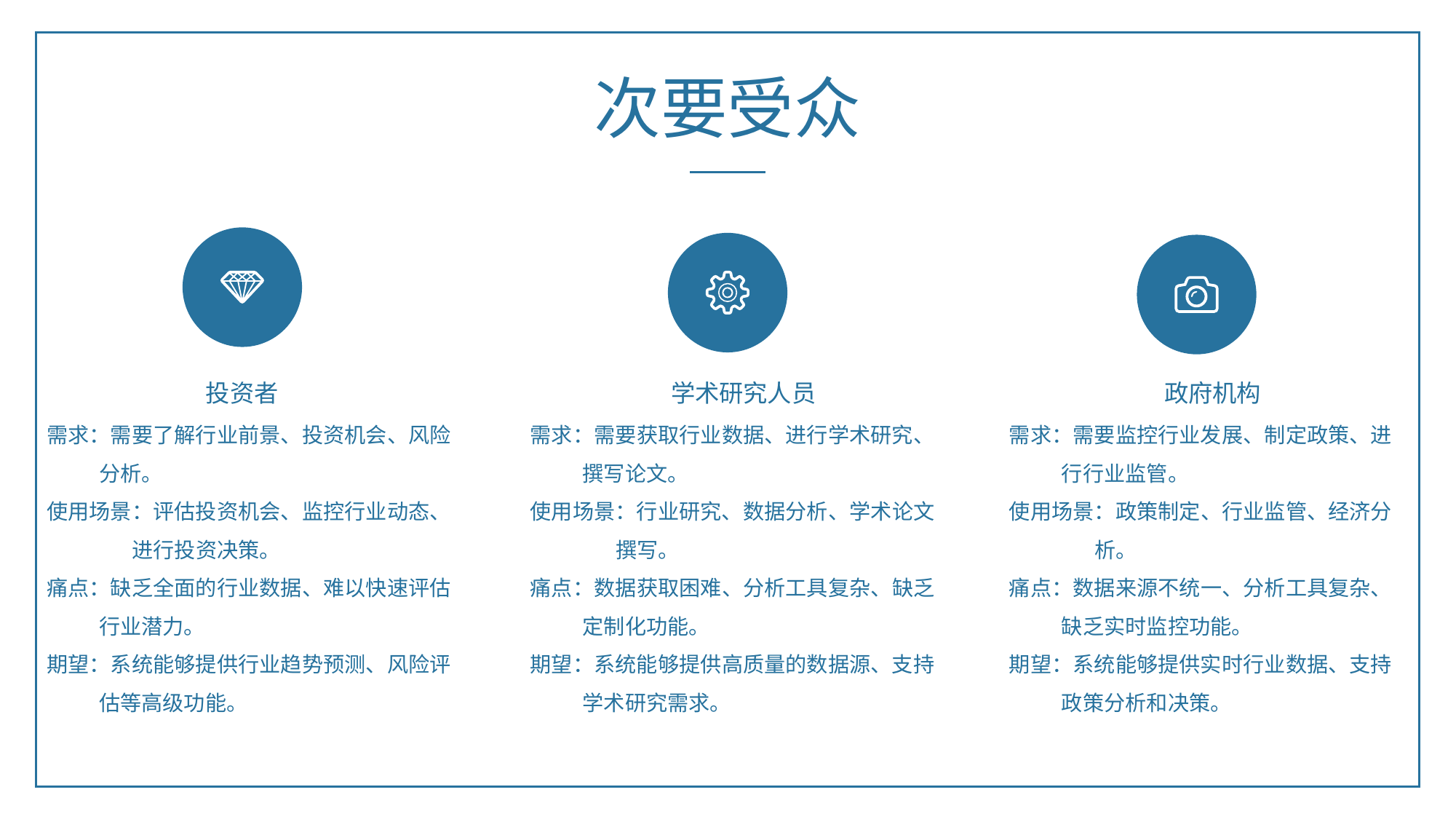

次要受众

学术研究人员
投资者
需求：需要了解行业前景、投资机会、风险
          分析。
使用场景：评估投资机会、监控行业动态、
                 进行投资决策。
痛点：缺乏全面的行业数据、难以快速评估
          行业潜力。
期望：系统能够提供行业趋势预测、风险评
          估等高级功能。
政府机构
需求：需要获取行业数据、进行学术研究、
          撰写论文。
使用场景：行业研究、数据分析、学术论文
                 撰写。
痛点：数据获取困难、分析工具复杂、缺乏
          定制化功能。
期望：系统能够提供高质量的数据源、支持
          学术研究需求。
需求：需要监控行业发展、制定政策、进
          行行业监管。
使用场景：政策制定、行业监管、经济分
                 析。
痛点：数据来源不统一、分析工具复杂、
          缺乏实时监控功能。
期望：系统能够提供实时行业数据、支持
          政策分析和决策。